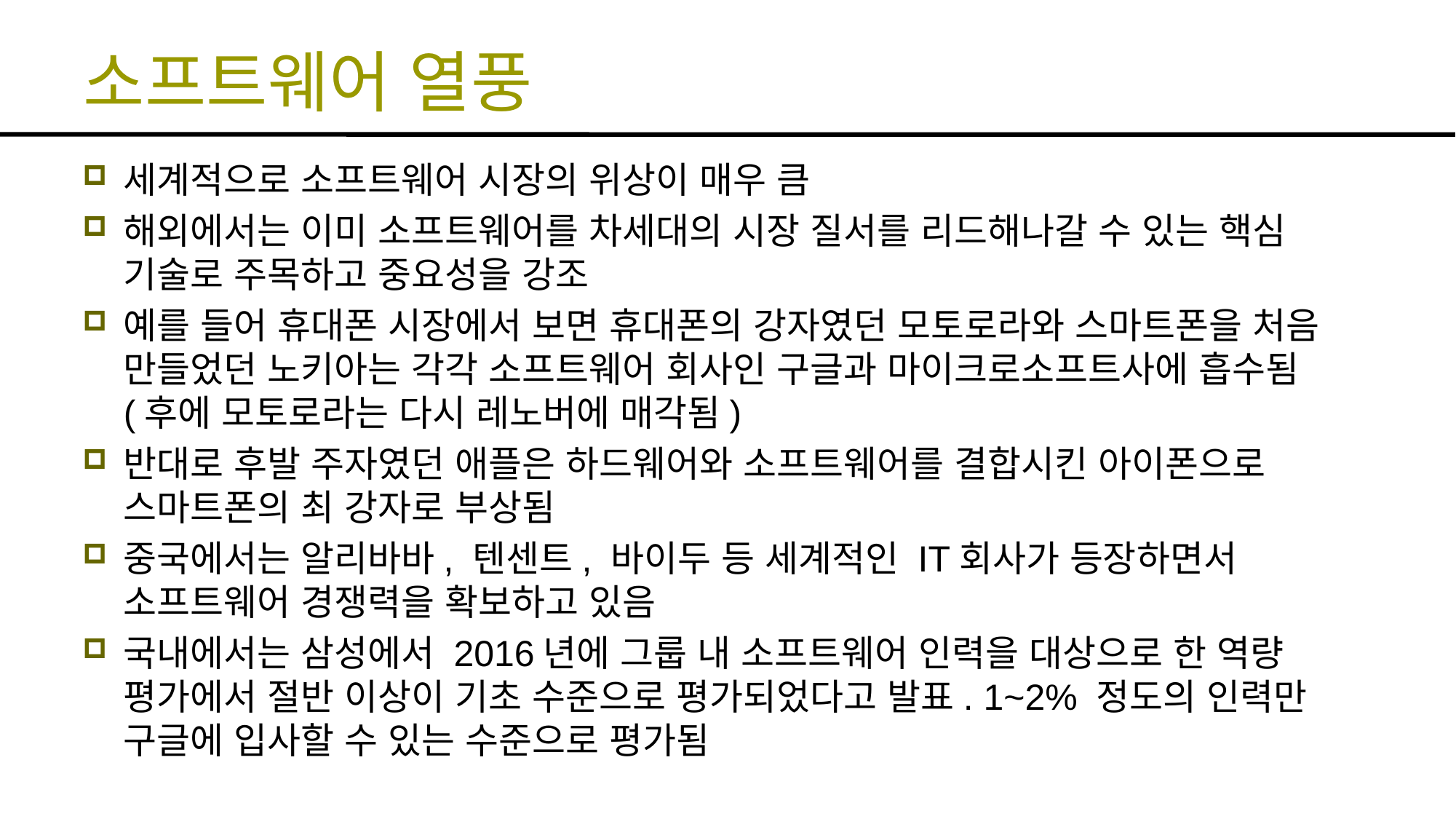

# 소프트웨어 열풍
세계적으로 소프트웨어 시장의 위상이 매우 큼
해외에서는 이미 소프트웨어를 차세대의 시장 질서를 리드해나갈 수 있는 핵심 기술로 주목하고 중요성을 강조
예를 들어 휴대폰 시장에서 보면 휴대폰의 강자였던 모토로라와 스마트폰을 처음 만들었던 노키아는 각각 소프트웨어 회사인 구글과 마이크로소프트사에 흡수됨 (후에 모토로라는 다시 레노버에 매각됨)
반대로 후발 주자였던 애플은 하드웨어와 소프트웨어를 결합시킨 아이폰으로 스마트폰의 최 강자로 부상됨
중국에서는 알리바바, 텐센트, 바이두 등 세계적인 IT회사가 등장하면서 소프트웨어 경쟁력을 확보하고 있음
국내에서는 삼성에서 2016년에 그룹 내 소프트웨어 인력을 대상으로 한 역량 평가에서 절반 이상이 기초 수준으로 평가되었다고 발표. 1~2% 정도의 인력만 구글에 입사할 수 있는 수준으로 평가됨